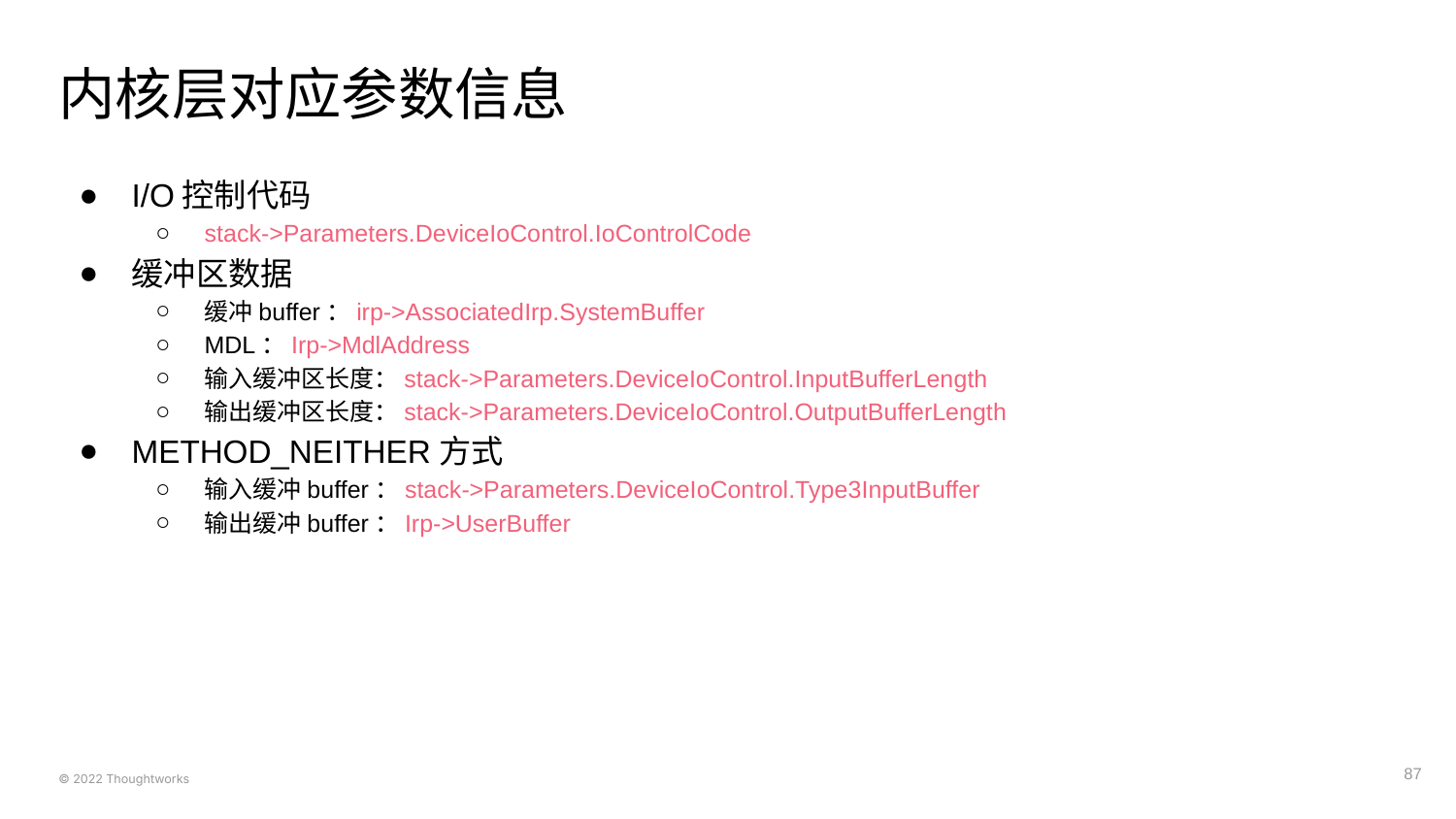

# 内核层对应参数信息
I/O控制代码
stack->Parameters.DeviceIoControl.IoControlCode
缓冲区数据
缓冲buffer：irp->AssociatedIrp.SystemBuffer
MDL：Irp->MdlAddress
输入缓冲区长度：stack->Parameters.DeviceIoControl.InputBufferLength
输出缓冲区长度：stack->Parameters.DeviceIoControl.OutputBufferLength
METHOD_NEITHER方式
输入缓冲buffer：stack->Parameters.DeviceIoControl.Type3InputBuffer
输出缓冲buffer：Irp->UserBuffer
87